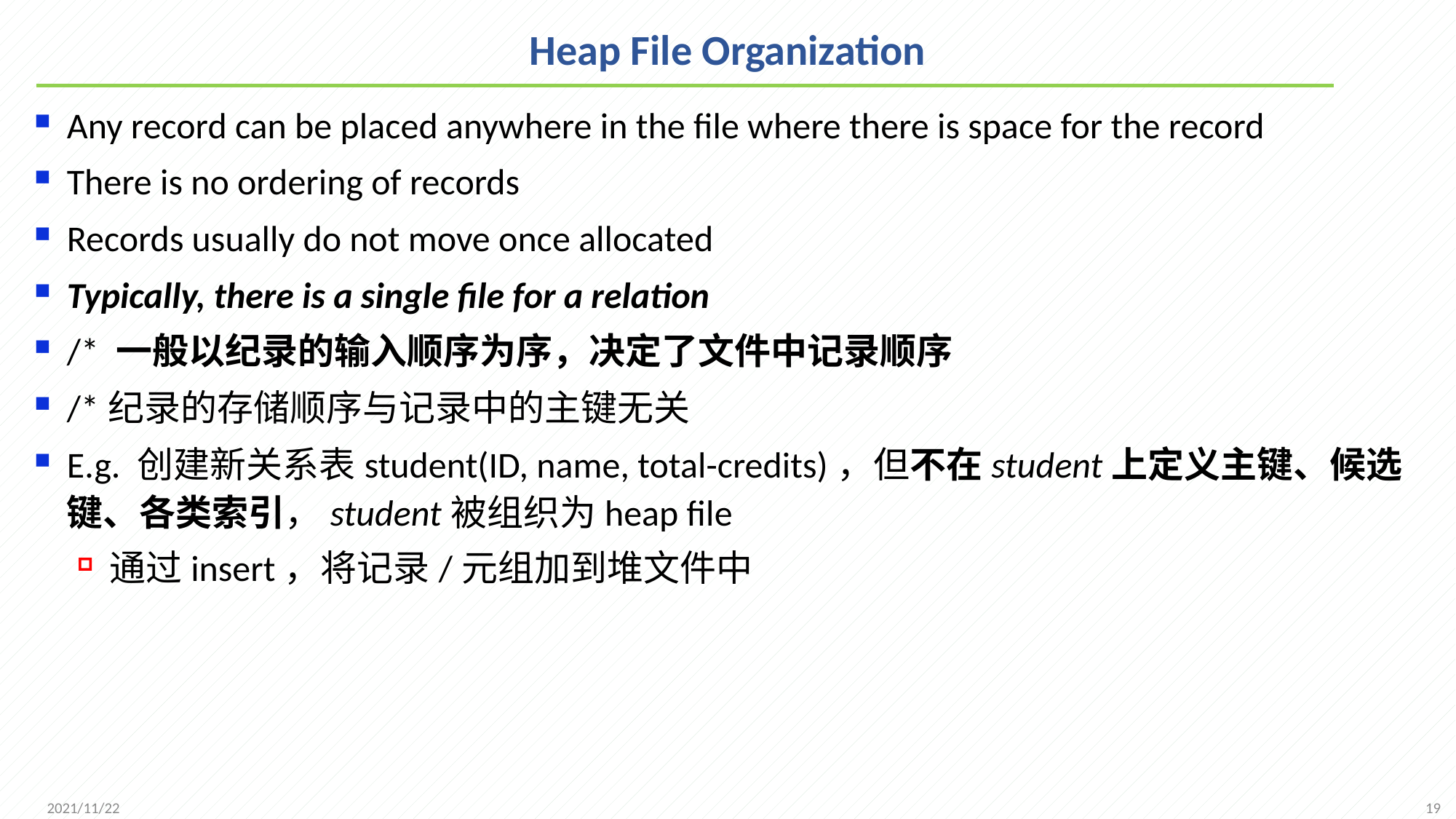

# Heap File Organization
Any record can be placed anywhere in the file where there is space for the record
There is no ordering of records
Records usually do not move once allocated
Typically, there is a single file for a relation
/* 一般以纪录的输入顺序为序，决定了文件中记录顺序
/*纪录的存储顺序与记录中的主键无关
E.g. 创建新关系表student(ID, name, total-credits)，但不在student上定义主键、候选键、各类索引，student被组织为heap file
通过insert，将记录/元组加到堆文件中

19
2021/11/22